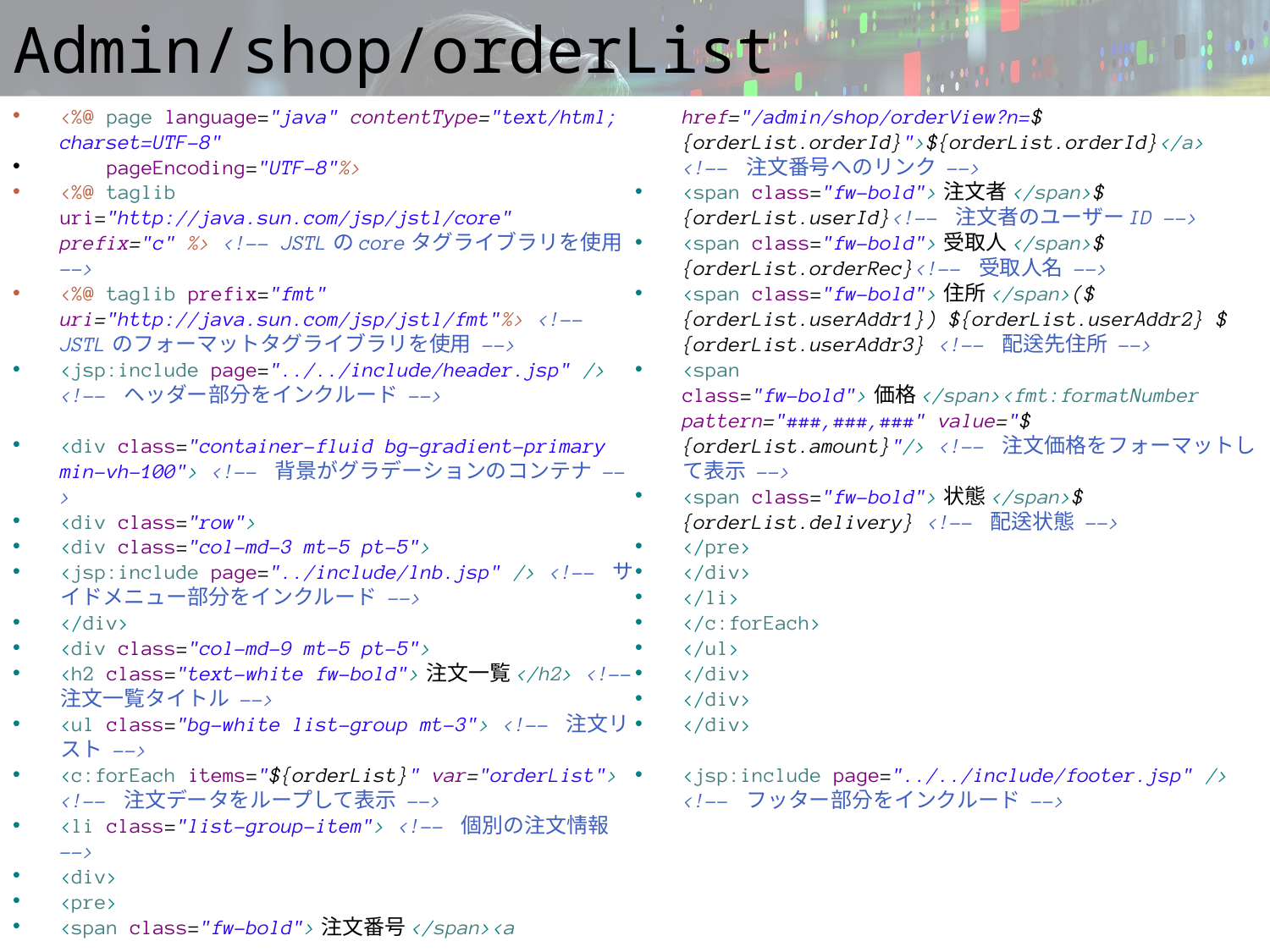

# Admin/shop/orderList
<%@ page language="java" contentType="text/html; charset=UTF-8"
    pageEncoding="UTF-8"%>
<%@ taglib uri="http://java.sun.com/jsp/jstl/core" prefix="c" %> <!-- JSTLのcoreタグライブラリを使用 -->
<%@ taglib prefix="fmt" uri="http://java.sun.com/jsp/jstl/fmt"%> <!-- JSTLのフォーマットタグライブラリを使用 -->
<jsp:include page="../../include/header.jsp" /> <!-- ヘッダー部分をインクルード -->

<div class="container-fluid bg-gradient-primary min-vh-100"> <!-- 背景がグラデーションのコンテナ -->
<div class="row">
<div class="col-md-3 mt-5 pt-5">
<jsp:include page="../include/lnb.jsp" /> <!-- サイドメニュー部分をインクルード -->
</div>
<div class="col-md-9 mt-5 pt-5">
<h2 class="text-white fw-bold">注文一覧</h2> <!-- 注文一覧タイトル -->
<ul class="bg-white list-group mt-3"> <!-- 注文リスト -->
<c:forEach items="${orderList}" var="orderList"> <!-- 注文データをループして表示 -->
<li class="list-group-item"> <!-- 個別の注文情報 -->
<div>
<pre>
<span class="fw-bold">注文番号</span><a href="/admin/shop/orderView?n=${orderList.orderId}">${orderList.orderId}</a> <!-- 注文番号へのリンク -->
<span class="fw-bold">注文者</span>${orderList.userId}<!-- 注文者のユーザーID -->
<span class="fw-bold">受取人</span>${orderList.orderRec}<!-- 受取人名 -->
<span class="fw-bold">住所</span>(${orderList.userAddr1}) ${orderList.userAddr2} ${orderList.userAddr3} <!-- 配送先住所 -->
<span class="fw-bold">価格</span><fmt:formatNumber pattern="###,###,###" value="${orderList.amount}"/> <!-- 注文価格をフォーマットして表示 -->
<span class="fw-bold">状態</span>${orderList.delivery} <!-- 配送状態 -->
</pre>
</div>
</li>
</c:forEach>
</ul>
</div>
</div>
</div>

<jsp:include page="../../include/footer.jsp" /> <!-- フッター部分をインクルード -->